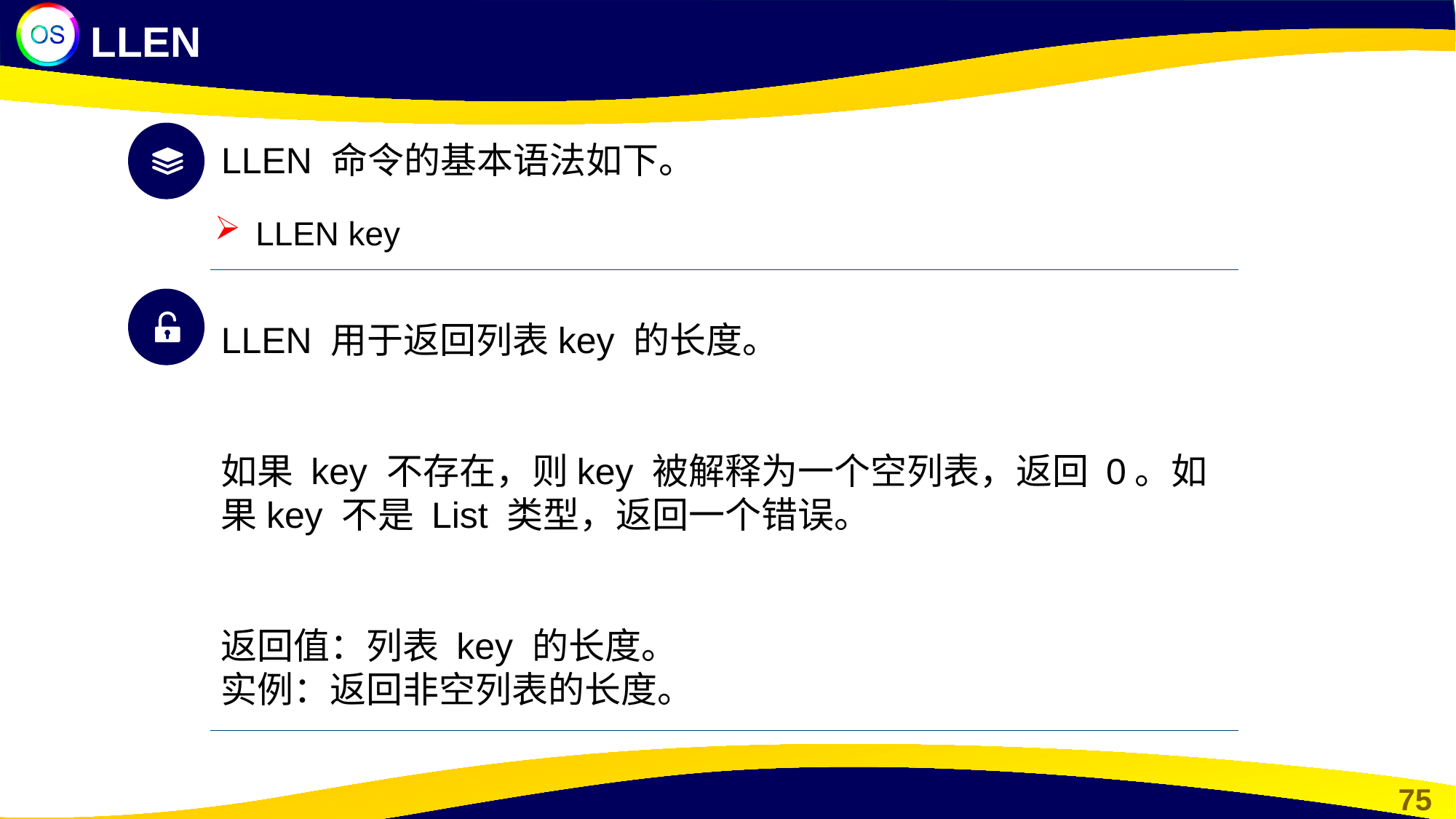

LLEN

LLEN 命令的基本语法如下。

LLEN key

LLEN 用于返回列表key 的长度。

如果 key 不存在，则key 被解释为一个空列表，返回 0。如果key 不是 List 类型，返回一个错误。

返回值：列表 key 的长度。
实例：返回非空列表的长度。